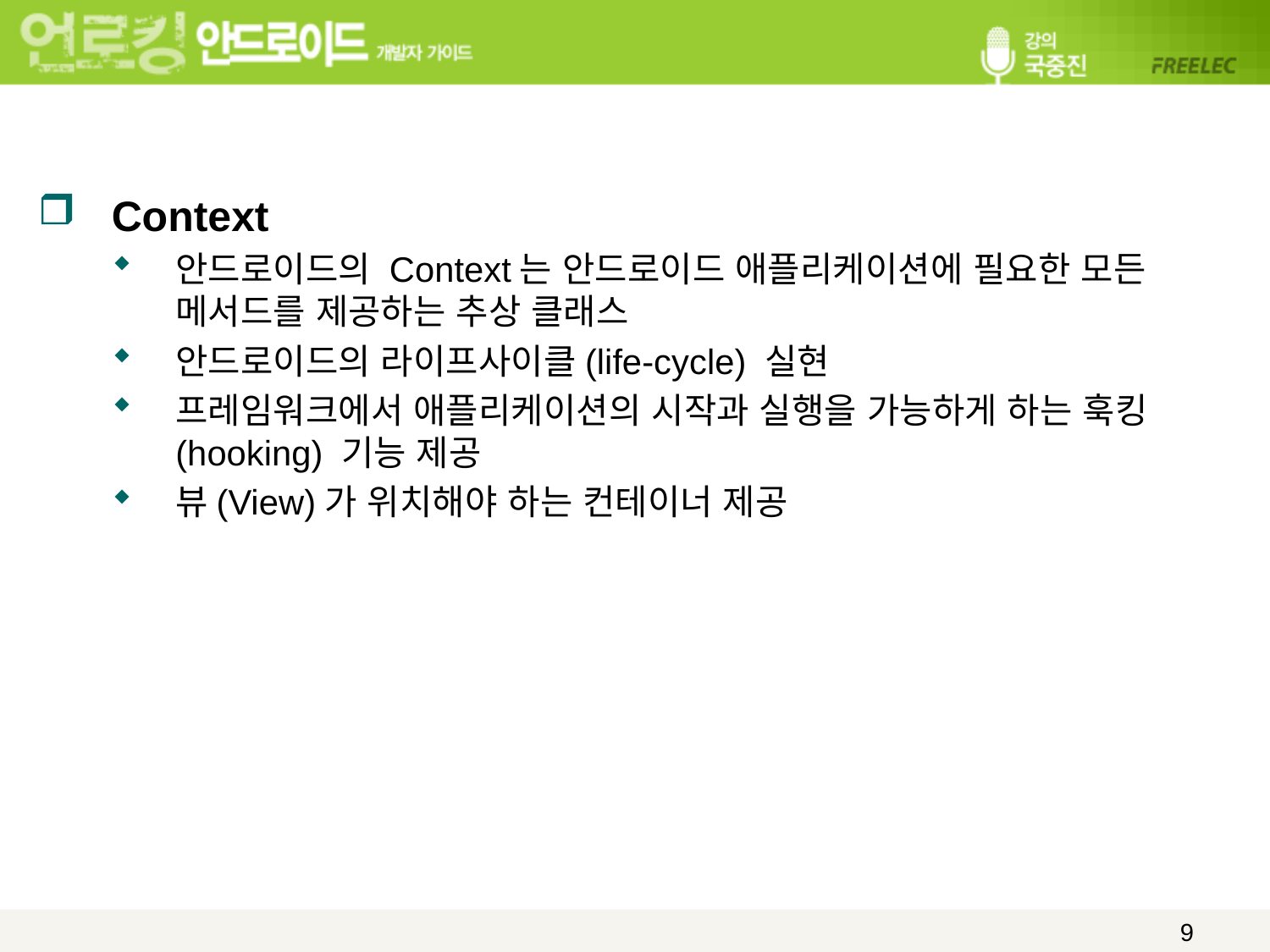

#
Context
안드로이드의 Context는 안드로이드 애플리케이션에 필요한 모든 메서드를 제공하는 추상 클래스
안드로이드의 라이프사이클(life-cycle) 실현
프레임워크에서 애플리케이션의 시작과 실행을 가능하게 하는 훅킹(hooking) 기능 제공
뷰(View)가 위치해야 하는 컨테이너 제공

9